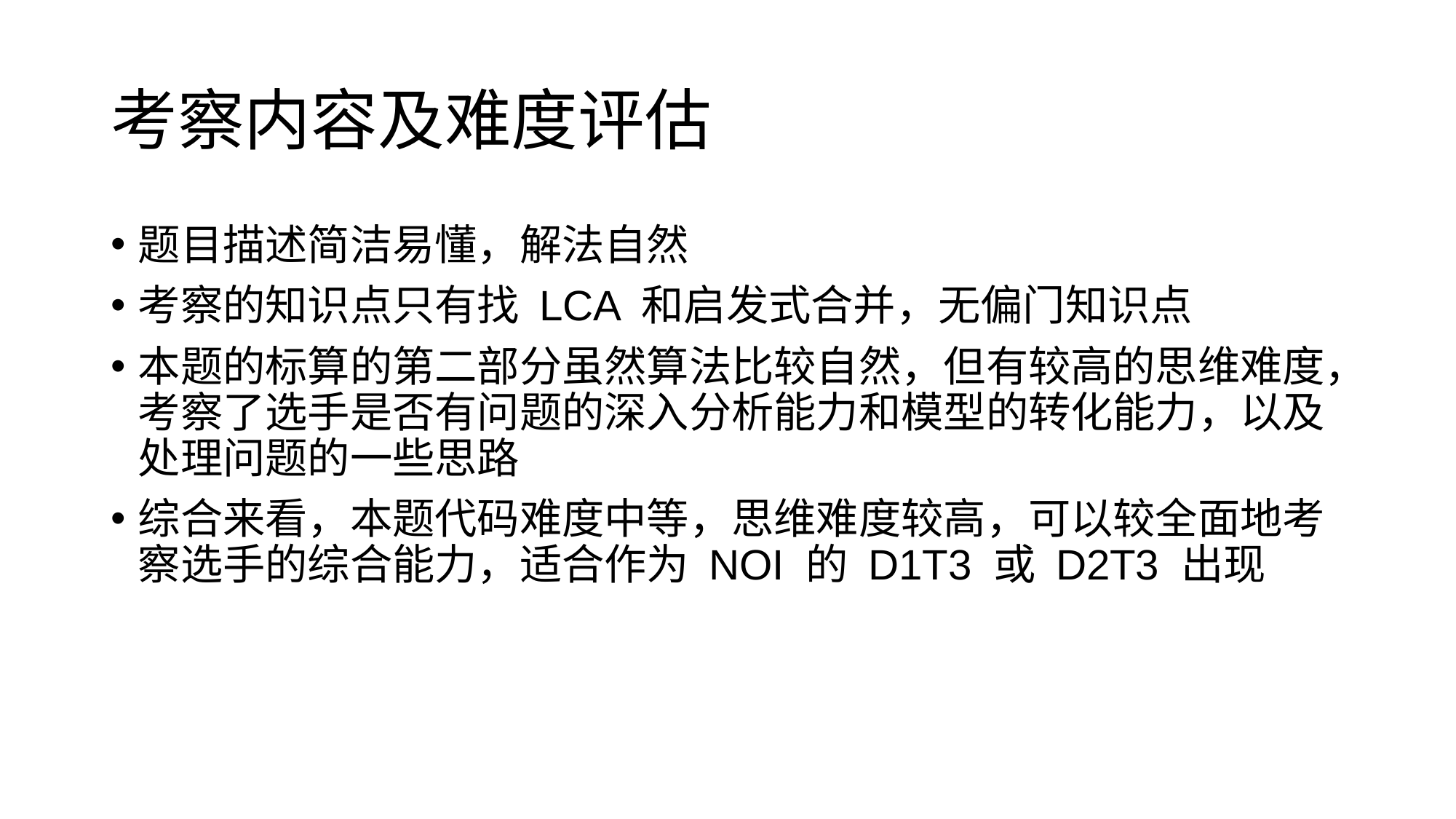

# 考察内容及难度评估
题目描述简洁易懂，解法自然
考察的知识点只有找 LCA 和启发式合并，无偏门知识点
本题的标算的第二部分虽然算法比较自然，但有较高的思维难度，考察了选手是否有问题的深入分析能力和模型的转化能力，以及处理问题的一些思路
综合来看，本题代码难度中等，思维难度较高，可以较全面地考察选手的综合能力，适合作为 NOI 的 D1T3 或 D2T3 出现